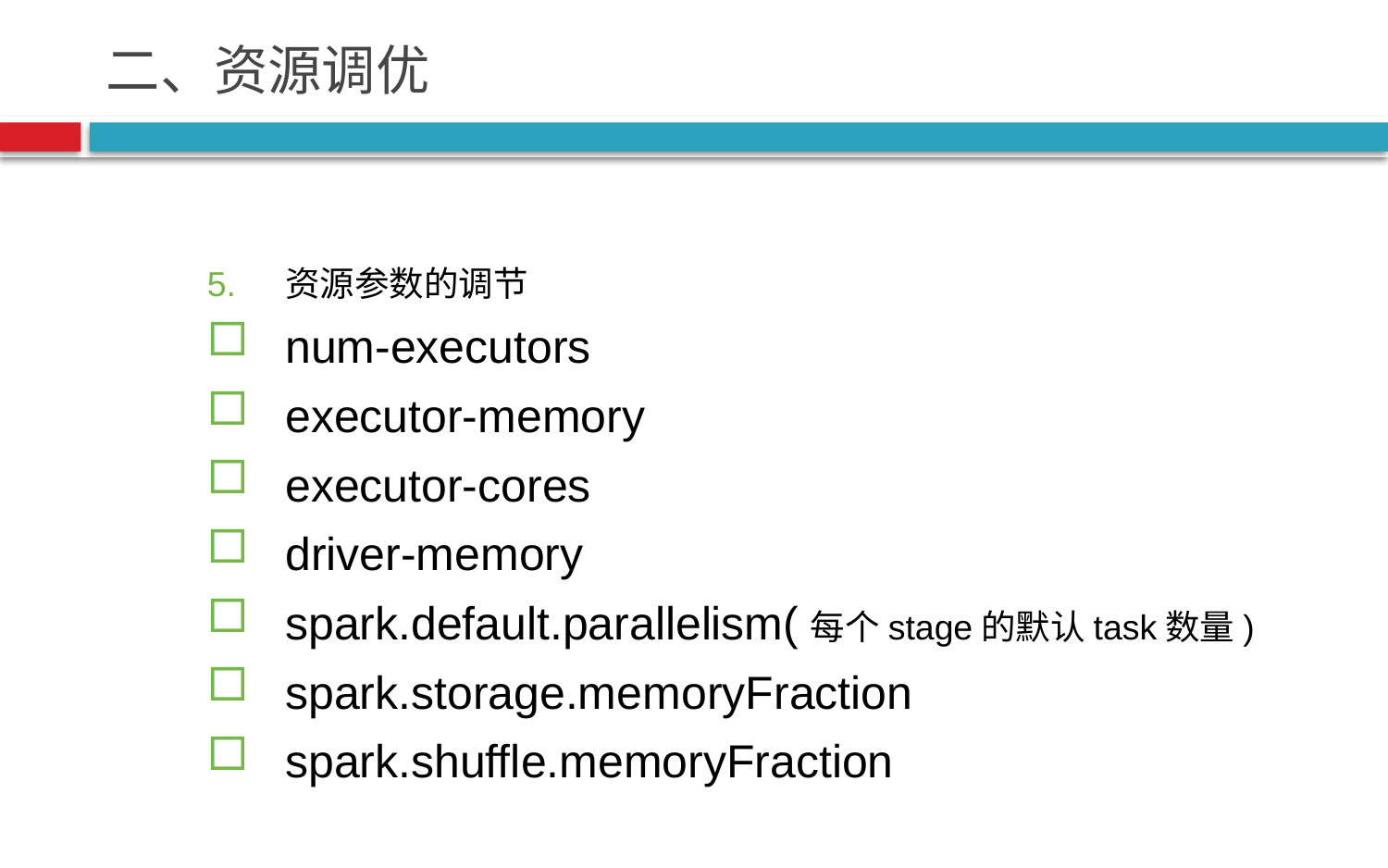

# 二、资源调优
资源参数的调节
num-executors
executor-memory
executor-cores
driver-memory
spark.default.parallelism(每个stage的默认task数量)
spark.storage.memoryFraction
spark.shuffle.memoryFraction